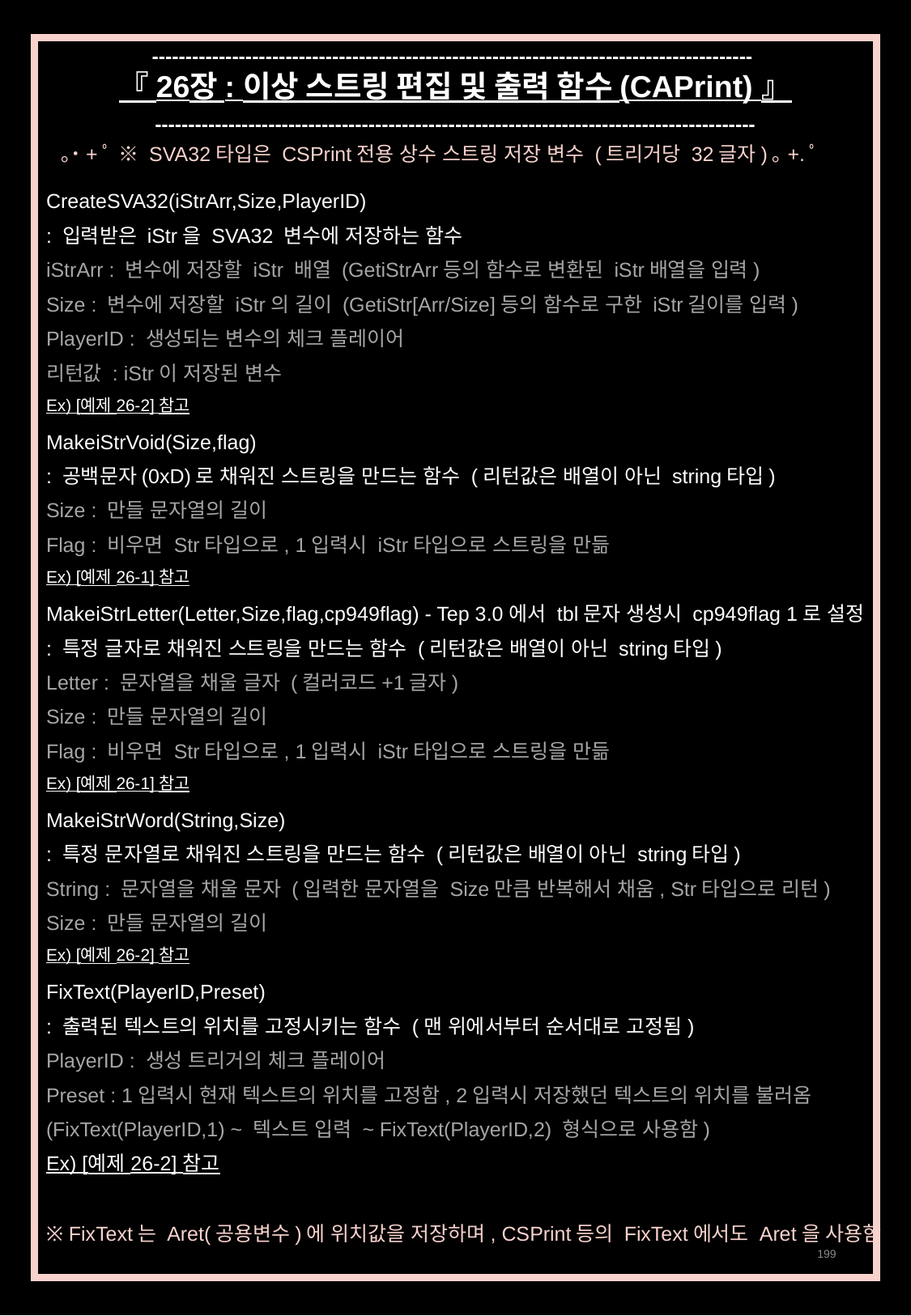

------------------------------------------------------------------------------------------
『 26장 : 이상 스트링 편집 및 출력 함수 (CAPrint) 』
------------------------------------------------------------------------------------------

｡˙+ﾟ ※ SVA32타입은 CSPrint전용 상수 스트링 저장 변수 (트리거당 32글자)｡+.ﾟ
CreateSVA32(iStrArr,Size,PlayerID)
: 입력받은 iStr을 SVA32 변수에 저장하는 함수
iStrArr : 변수에 저장할 iStr 배열 (GetiStrArr등의 함수로 변환된 iStr배열을 입력)
Size : 변수에 저장할 iStr의 길이 (GetiStr[Arr/Size]등의 함수로 구한 iStr길이를 입력)
PlayerID : 생성되는 변수의 체크 플레이어
리턴값 : iStr이 저장된 변수
Ex) [예제 26-2] 참고
MakeiStrVoid(Size,flag)
: 공백문자(0xD)로 채워진 스트링을 만드는 함수 (리턴값은 배열이 아닌 string타입)
Size : 만들 문자열의 길이
Flag : 비우면 Str타입으로, 1입력시 iStr타입으로 스트링을 만듦
Ex) [예제 26-1] 참고
MakeiStrLetter(Letter,Size,flag,cp949flag) - Tep 3.0에서 tbl문자 생성시 cp949flag 1로 설정
: 특정 글자로 채워진 스트링을 만드는 함수 (리턴값은 배열이 아닌 string타입)
Letter : 문자열을 채울 글자 (컬러코드+1글자)
Size : 만들 문자열의 길이
Flag : 비우면 Str타입으로, 1입력시 iStr타입으로 스트링을 만듦
Ex) [예제 26-1] 참고
MakeiStrWord(String,Size)
: 특정 문자열로 채워진 스트링을 만드는 함수 (리턴값은 배열이 아닌 string타입)
String : 문자열을 채울 문자 (입력한 문자열을 Size만큼 반복해서 채움, Str타입으로 리턴)
Size : 만들 문자열의 길이
Ex) [예제 26-2] 참고
FixText(PlayerID,Preset)
: 출력된 텍스트의 위치를 고정시키는 함수 (맨 위에서부터 순서대로 고정됨)
PlayerID : 생성 트리거의 체크 플레이어
Preset : 1입력시 현재 텍스트의 위치를 고정함, 2입력시 저장했던 텍스트의 위치를 불러옴
(FixText(PlayerID,1) ~ 텍스트 입력 ~ FixText(PlayerID,2) 형식으로 사용함)
Ex) [예제 26-2] 참고

※ FixText는 Aret(공용변수)에 위치값을 저장하며, CSPrint등의 FixText에서도 Aret을 사용함
199